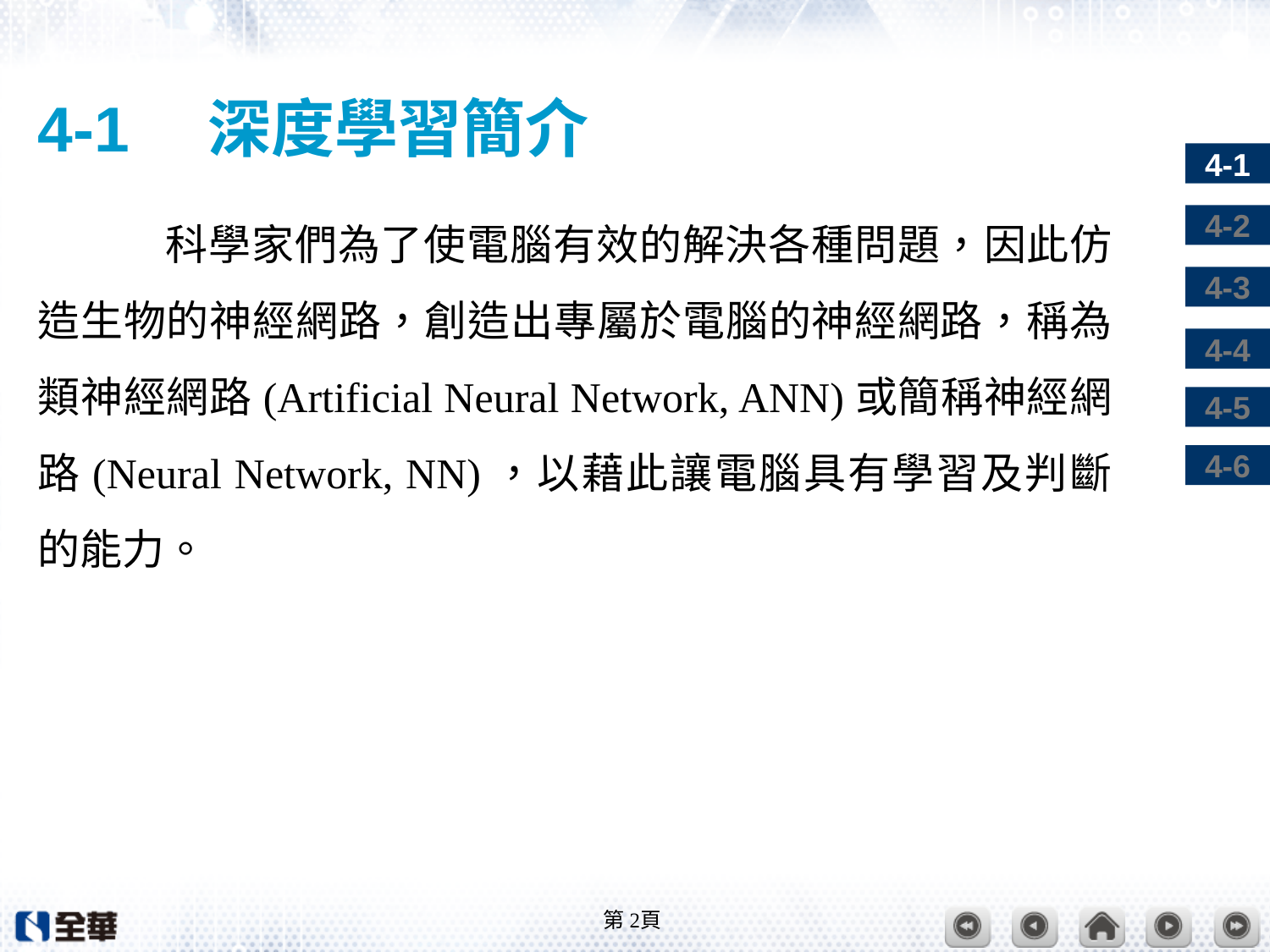

# 4-1　深度學習簡介
	科學家們為了使電腦有效的解決各種問題，因此仿造生物的神經網路，創造出專屬於電腦的神經網路，稱為類神經網路(Artificial Neural Network, ANN)或簡稱神經網路(Neural Network, NN)，以藉此讓電腦具有學習及判斷的能力。